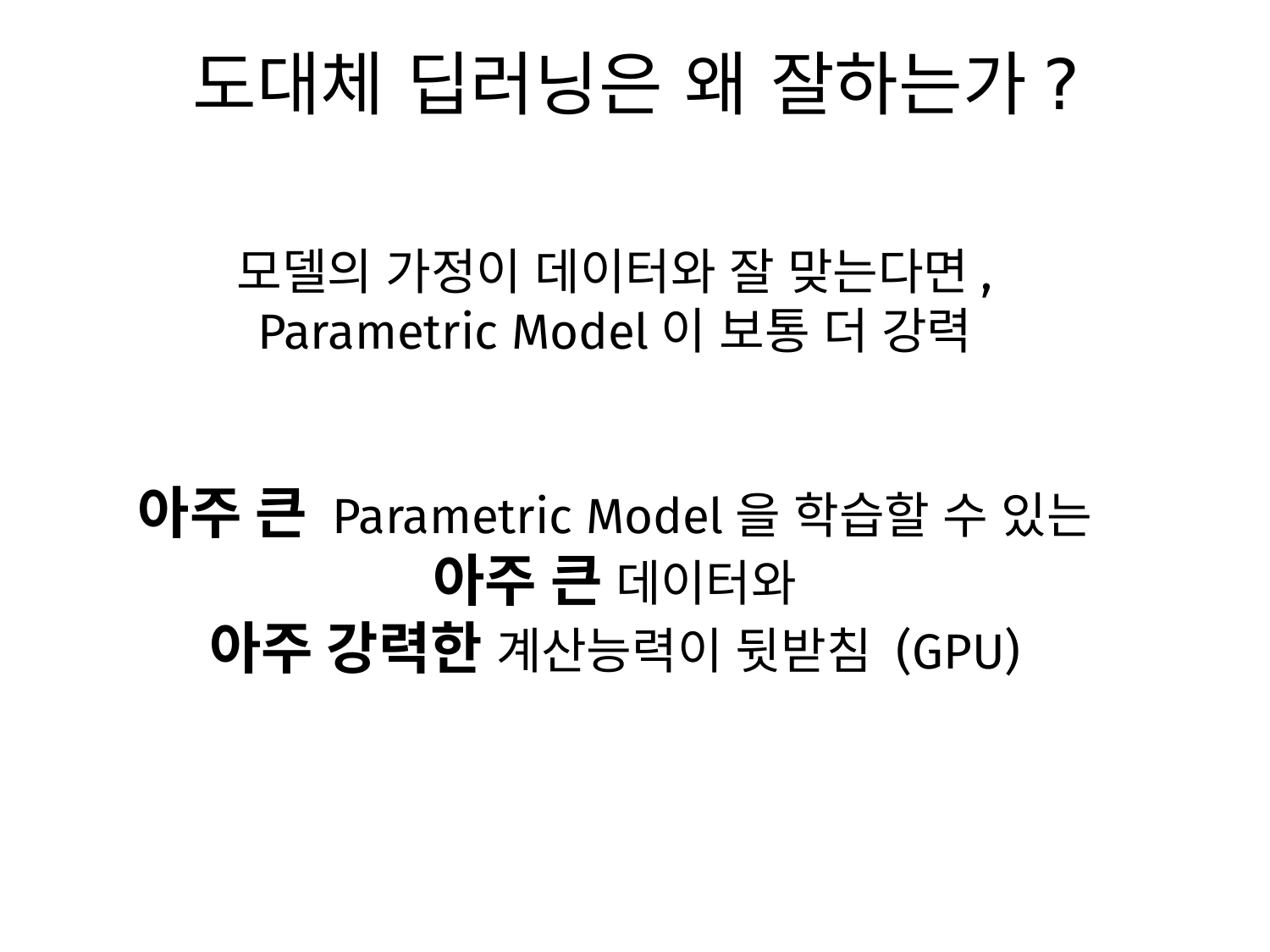

# 도대체 딥러닝은 왜 잘하는가?
모델의 가정이 데이터와 잘 맞는다면,
Parametric Model이 보통 더 강력

아주 큰 Parametric Model을 학습할 수 있는
아주 큰 데이터와
아주 강력한 계산능력이 뒷받침 (GPU)